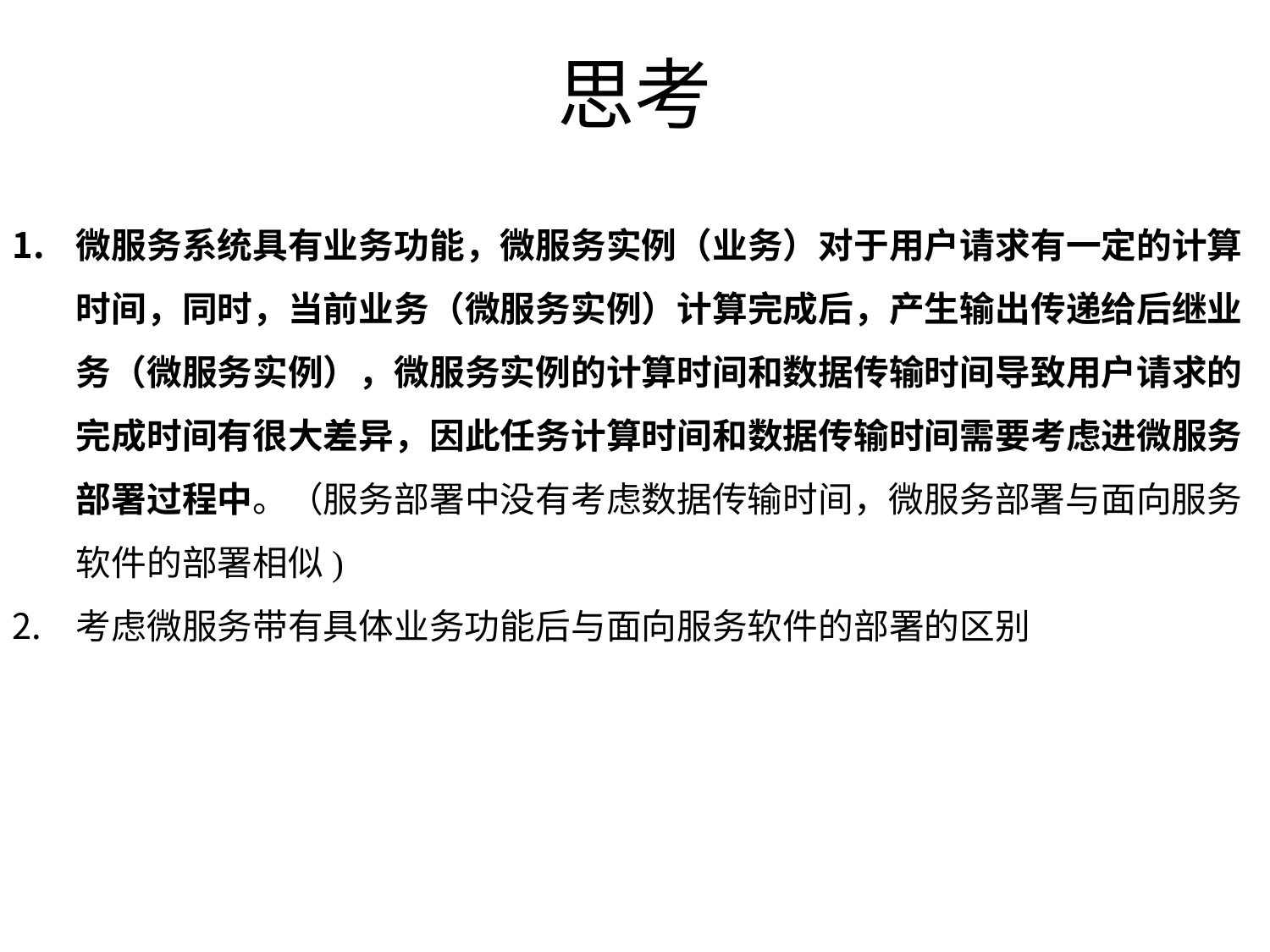

# 思考
微服务系统具有业务功能，微服务实例（业务）对于用户请求有一定的计算时间，同时，当前业务（微服务实例）计算完成后，产生输出传递给后继业务（微服务实例），微服务实例的计算时间和数据传输时间导致用户请求的完成时间有很大差异，因此任务计算时间和数据传输时间需要考虑进微服务部署过程中。（服务部署中没有考虑数据传输时间，微服务部署与面向服务软件的部署相似)
考虑微服务带有具体业务功能后与面向服务软件的部署的区别